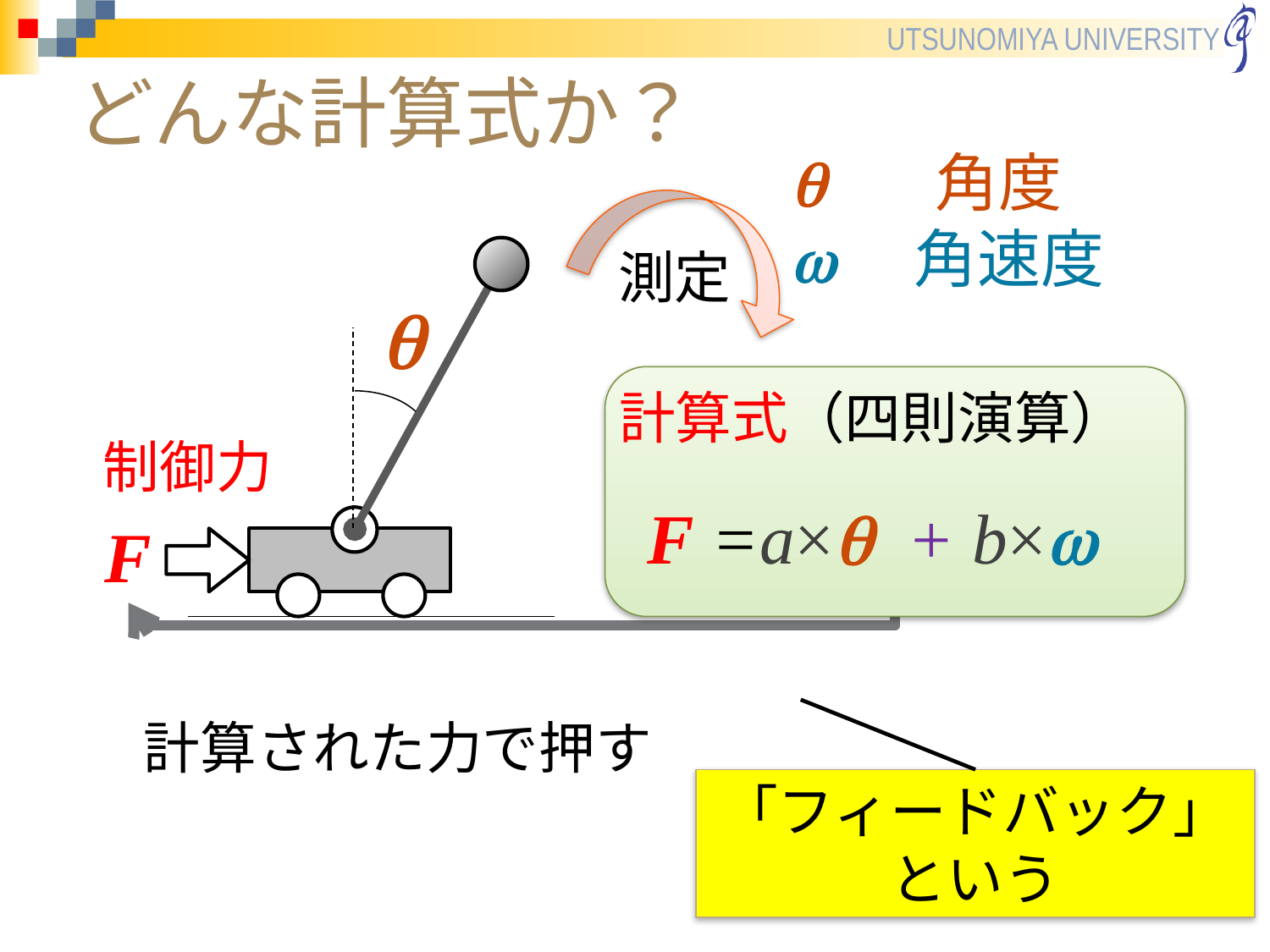

# どんな計算式か？
θ   角度
ω  角速度

測定

θ

計算式（四則演算）
F =a×θ + b×ω

制御力
F

計算された力で押す
「フィードバック」という